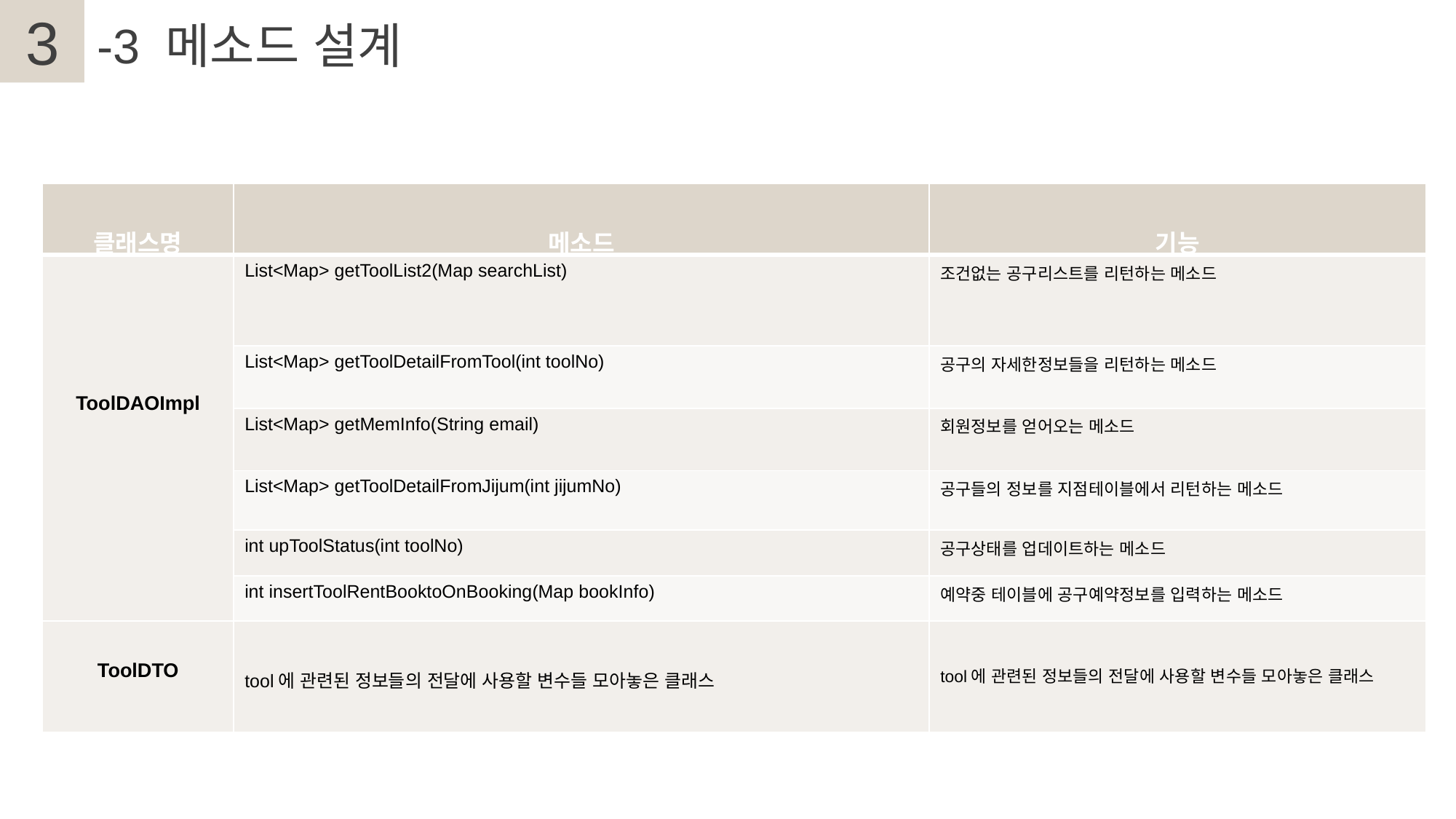

3
2
-3 메소드 설계
| 클래스명 | 메소드 | 기능 |
| --- | --- | --- |
| ToolDAOImpl | List<Map> getToolList2(Map searchList) | 조건없는 공구리스트를 리턴하는 메소드 |
|  | List<Map> getToolDetailFromTool(int toolNo) | 공구의 자세한정보들을 리턴하는 메소드 |
|  | List<Map> getMemInfo(String email) | 회원정보를 얻어오는 메소드 |
|  | List<Map> getToolDetailFromJijum(int jijumNo) | 공구들의 정보를 지점테이블에서 리턴하는 메소드 |
|  | int upToolStatus(int toolNo) | 공구상태를 업데이트하는 메소드 |
|  | int insertToolRentBooktoOnBooking(Map bookInfo) | 예약중 테이블에 공구예약정보를 입력하는 메소드 |
| ToolDTO | tool에 관련된 정보들의 전달에 사용할 변수들 모아놓은 클래스 | tool에 관련된 정보들의 전달에 사용할 변수들 모아놓은 클래스 |